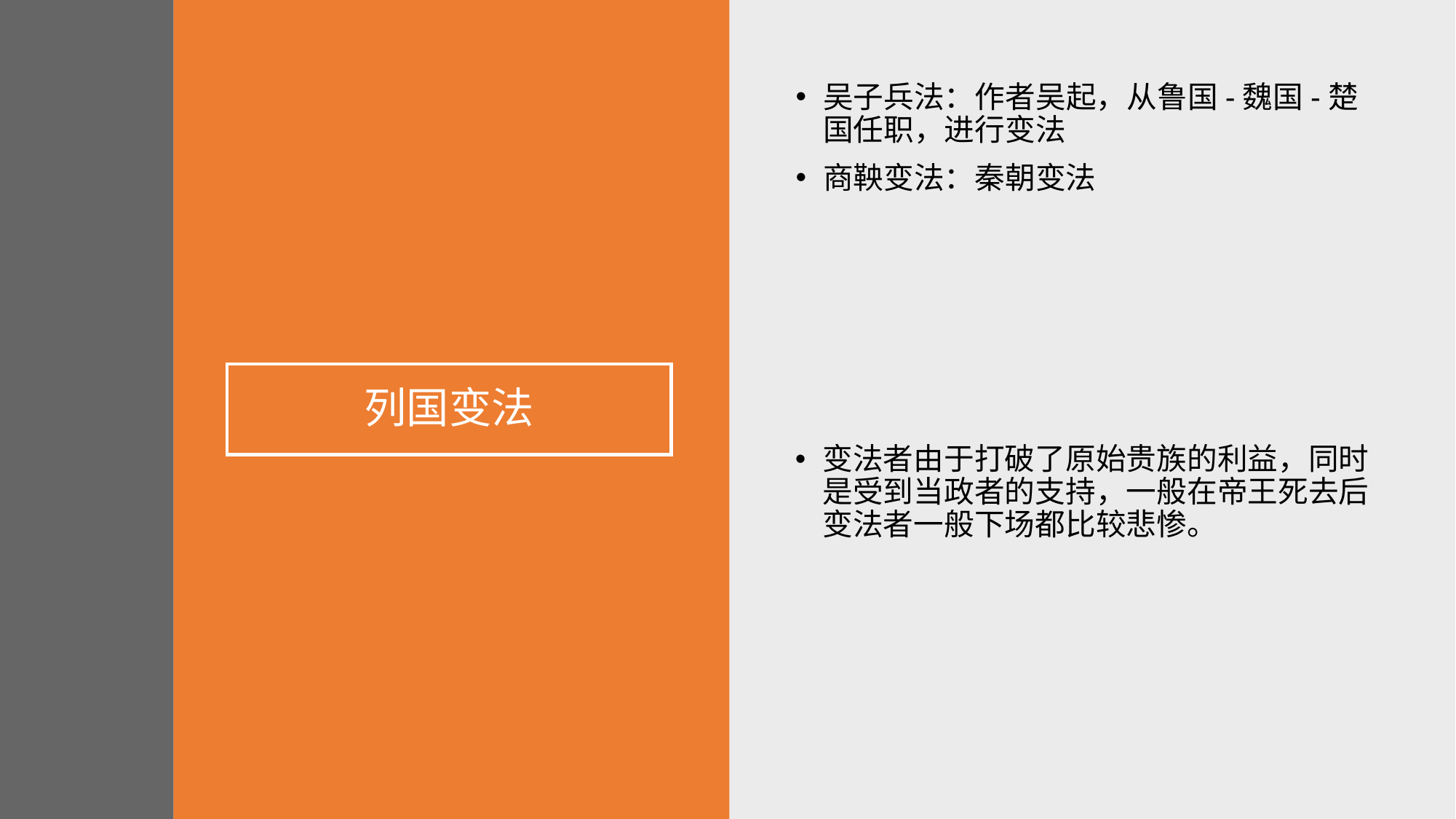

吴子兵法：作者吴起，从鲁国-魏国-楚国任职，进行变法
商鞅变法：秦朝变法

# 列国变法
变法者由于打破了原始贵族的利益，同时是受到当政者的支持，一般在帝王死去后变法者一般下场都比较悲惨。